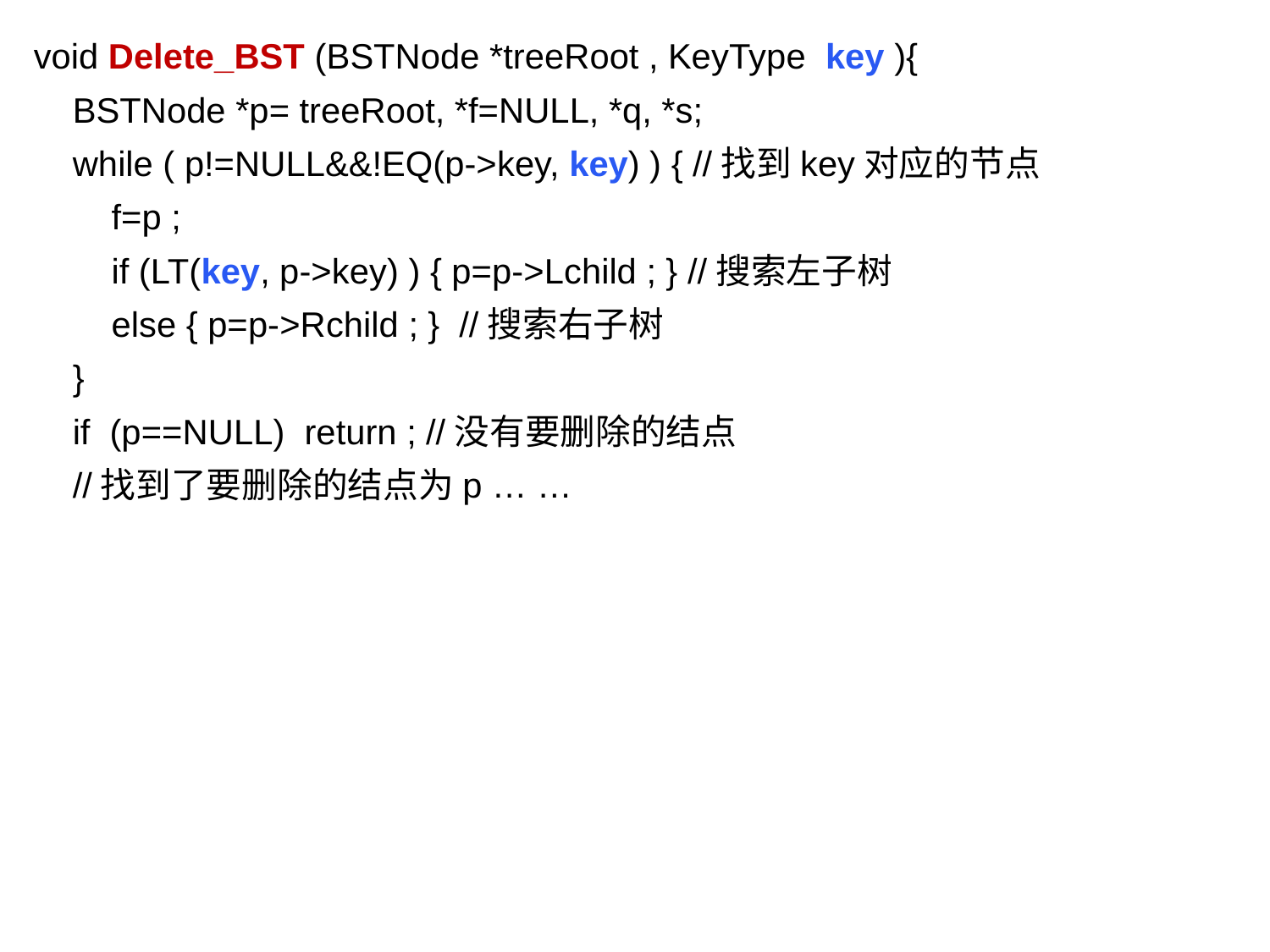

void Delete_BST (BSTNode *treeRoot , KeyType  key ){
    BSTNode *p= treeRoot, *f=NULL, *q, *s;
    while ( p!=NULL&&!EQ(p->key, key) ) { //找到key对应的节点
        f=p ;
        if (LT(key, p->key) ) { p=p->Lchild ; } //搜索左子树
        else { p=p->Rchild ; }  //搜索右子树
    }
    if  (p==NULL)  return ; //没有要删除的结点
    //找到了要删除的结点为p … …